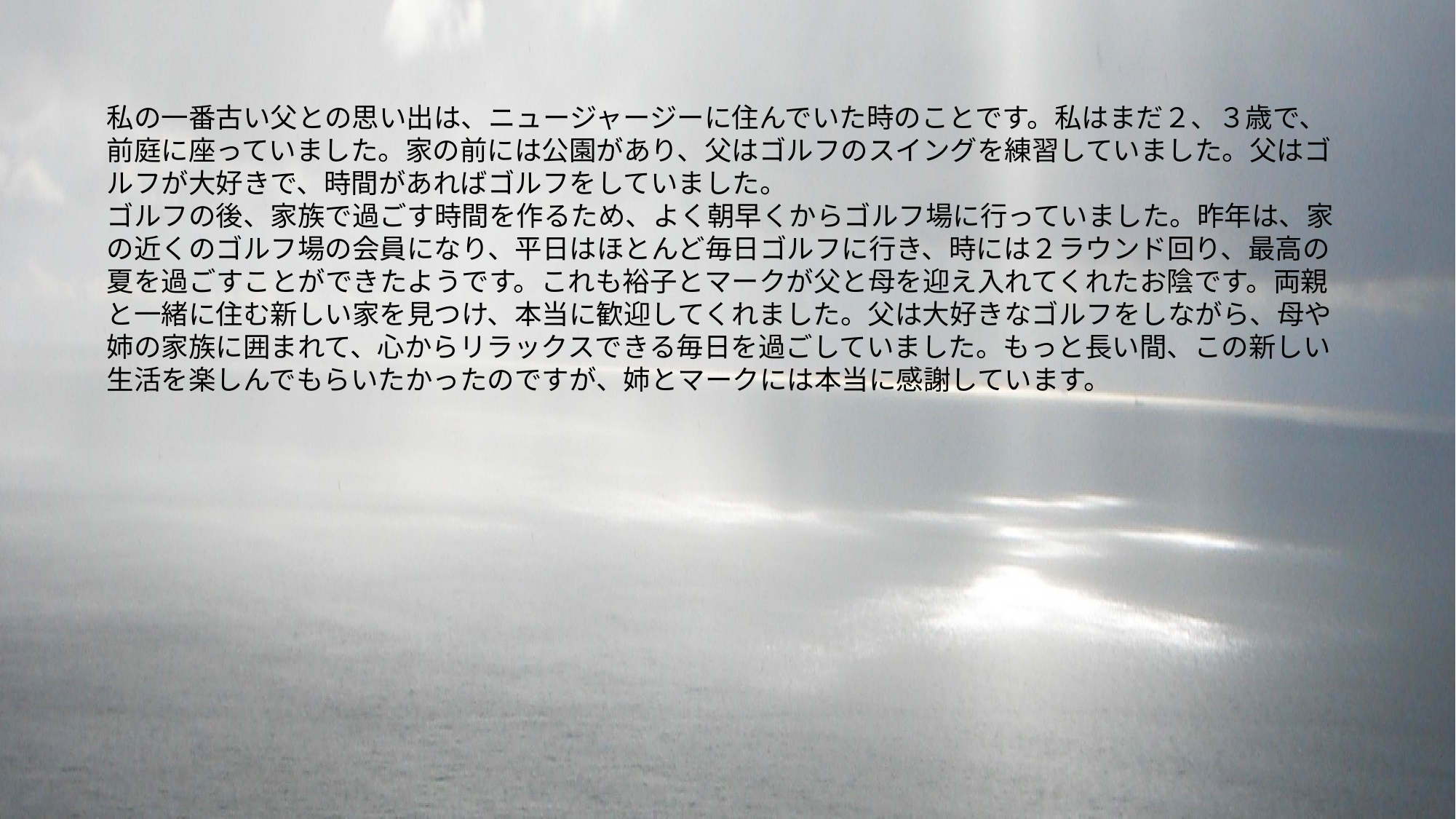

私の一番古い父との思い出は、ニュージャージーに住んでいた時のことです。私はまだ２、３歳で、前庭に座っていました。家の前には公園があり、父はゴルフのスイングを練習していました。父はゴルフが大好きで、時間があればゴルフをしていました。
ゴルフの後、家族で過ごす時間を作るため、よく朝早くからゴルフ場に行っていました。昨年は、家の近くのゴルフ場の会員になり、平日はほとんど毎日ゴルフに行き、時には２ラウンド回り、最高の夏を過ごすことができたようです。これも裕子とマークが父と母を迎え入れてくれたお陰です。両親と一緒に住む新しい家を見つけ、本当に歓迎してくれました。父は大好きなゴルフをしながら、母や姉の家族に囲まれて、心からリラックスできる毎日を過ごしていました。もっと長い間、この新しい生活を楽しんでもらいたかったのですが、姉とマークには本当に感謝しています。